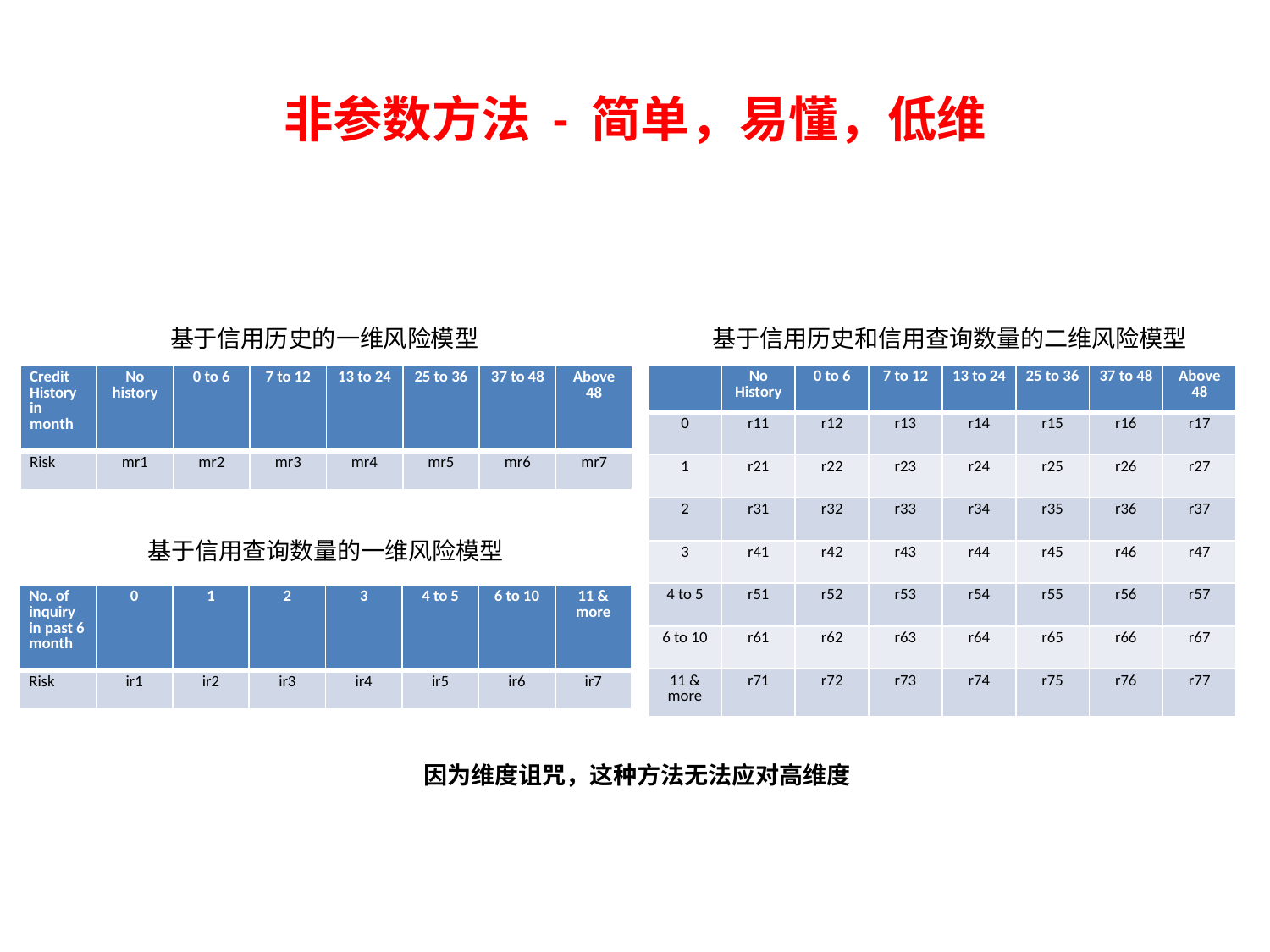

# 非参数方法 - 简单，易懂，低维
基于信用历史的一维风险模型
基于信用历史和信用查询数量的二维风险模型
|  | No History | 0 to 6 | 7 to 12 | 13 to 24 | 25 to 36 | 37 to 48 | Above 48 |
| --- | --- | --- | --- | --- | --- | --- | --- |
| 0 | r11 | r12 | r13 | r14 | r15 | r16 | r17 |
| 1 | r21 | r22 | r23 | r24 | r25 | r26 | r27 |
| 2 | r31 | r32 | r33 | r34 | r35 | r36 | r37 |
| 3 | r41 | r42 | r43 | r44 | r45 | r46 | r47 |
| 4 to 5 | r51 | r52 | r53 | r54 | r55 | r56 | r57 |
| 6 to 10 | r61 | r62 | r63 | r64 | r65 | r66 | r67 |
| 11 & more | r71 | r72 | r73 | r74 | r75 | r76 | r77 |
| Credit History in month | No history | 0 to 6 | 7 to 12 | 13 to 24 | 25 to 36 | 37 to 48 | Above 48 |
| --- | --- | --- | --- | --- | --- | --- | --- |
| Risk | mr1 | mr2 | mr3 | mr4 | mr5 | mr6 | mr7 |
基于信用查询数量的一维风险模型
| No. of inquiry in past 6 month | 0 | 1 | 2 | 3 | 4 to 5 | 6 to 10 | 11 & more |
| --- | --- | --- | --- | --- | --- | --- | --- |
| Risk | ir1 | ir2 | ir3 | ir4 | ir5 | ir6 | ir7 |
因为维度诅咒，这种方法无法应对高维度